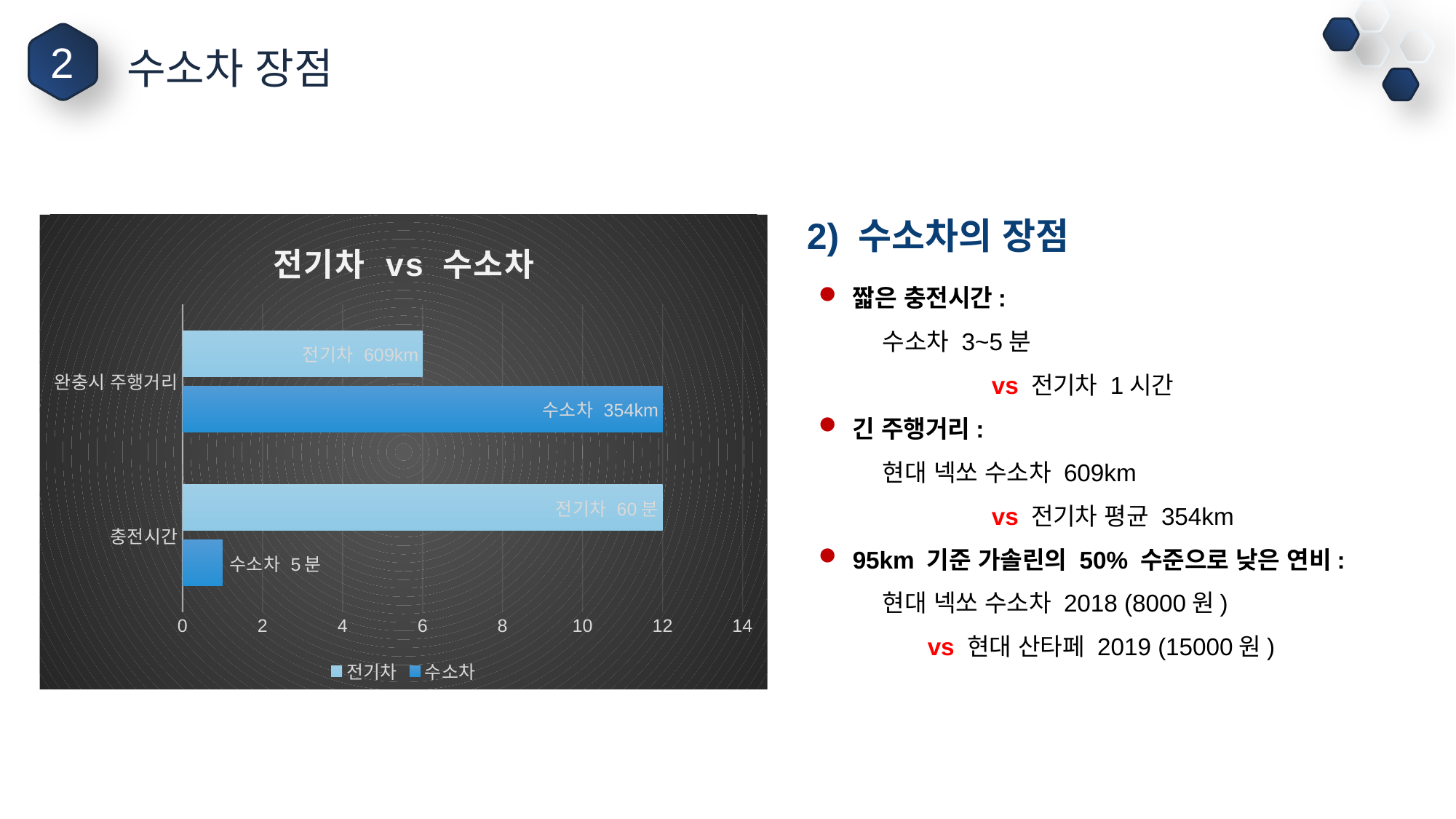

2
수소차 장점
2) 수소차의 장점

### Chart: 전기차 vs 수소차

| Category | 수소차 | 전기차 |
|---|---|---|
| 충전시간 | 1.0 | 12.0 |
| 완충시 주행거리 | 12.0 | 6.0 |
짧은 충전시간:
수소차 3~5분
	vs 전기차 1시간
긴 주행거리:
현대 넥쏘 수소차 609km
	vs 전기차 평균 354km
95km 기준 가솔린의 50% 수준으로 낮은 연비:
현대 넥쏘 수소차 2018 (8000원)
	vs 현대 산타페 2019 (15000원)